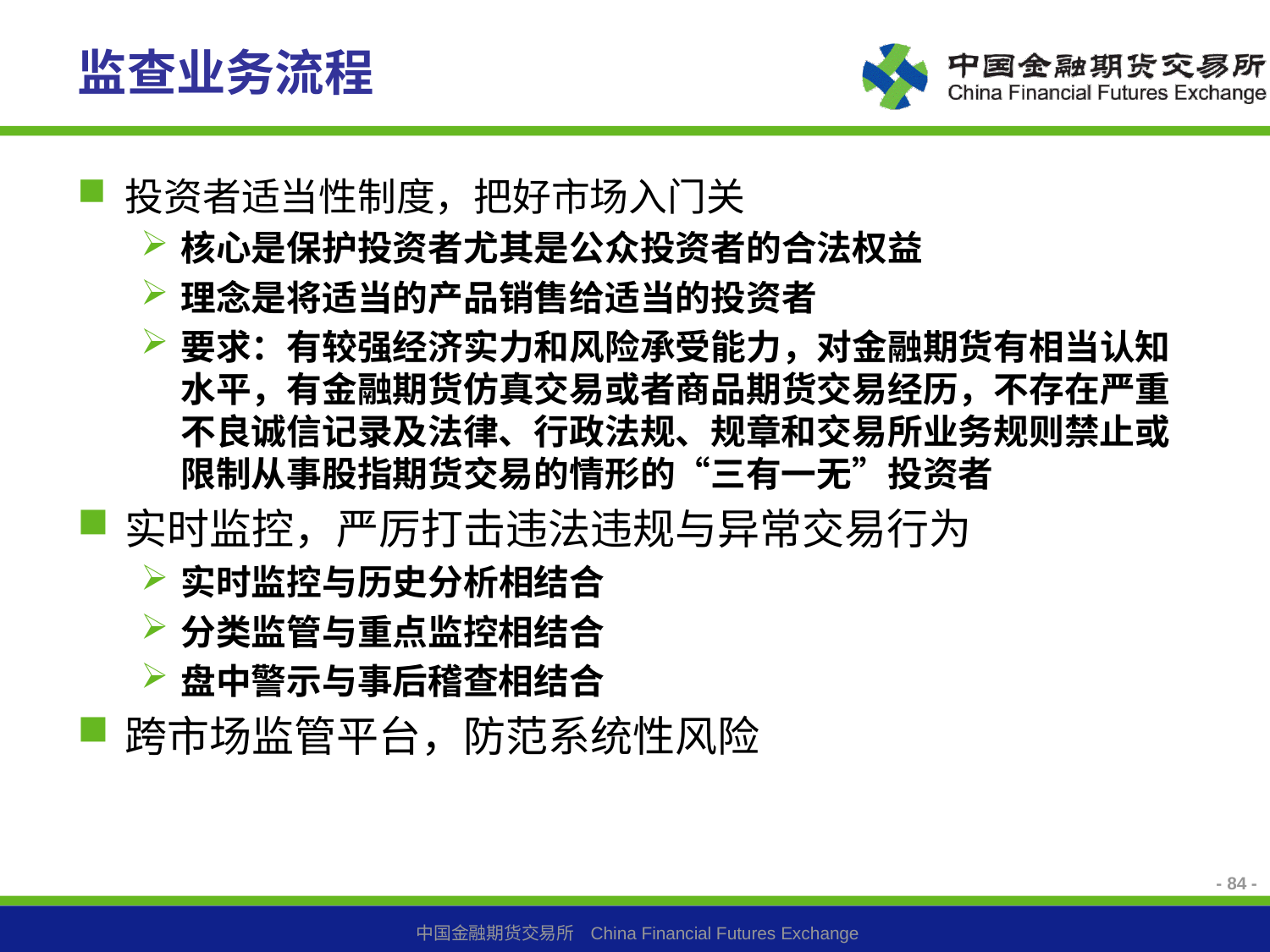

# 监查业务流程
投资者适当性制度，把好市场入门关
核心是保护投资者尤其是公众投资者的合法权益
理念是将适当的产品销售给适当的投资者
要求：有较强经济实力和风险承受能力，对金融期货有相当认知水平，有金融期货仿真交易或者商品期货交易经历，不存在严重不良诚信记录及法律、行政法规、规章和交易所业务规则禁止或限制从事股指期货交易的情形的“三有一无”投资者
实时监控，严厉打击违法违规与异常交易行为
实时监控与历史分析相结合
分类监管与重点监控相结合
盘中警示与事后稽查相结合
跨市场监管平台，防范系统性风险
- 84 -